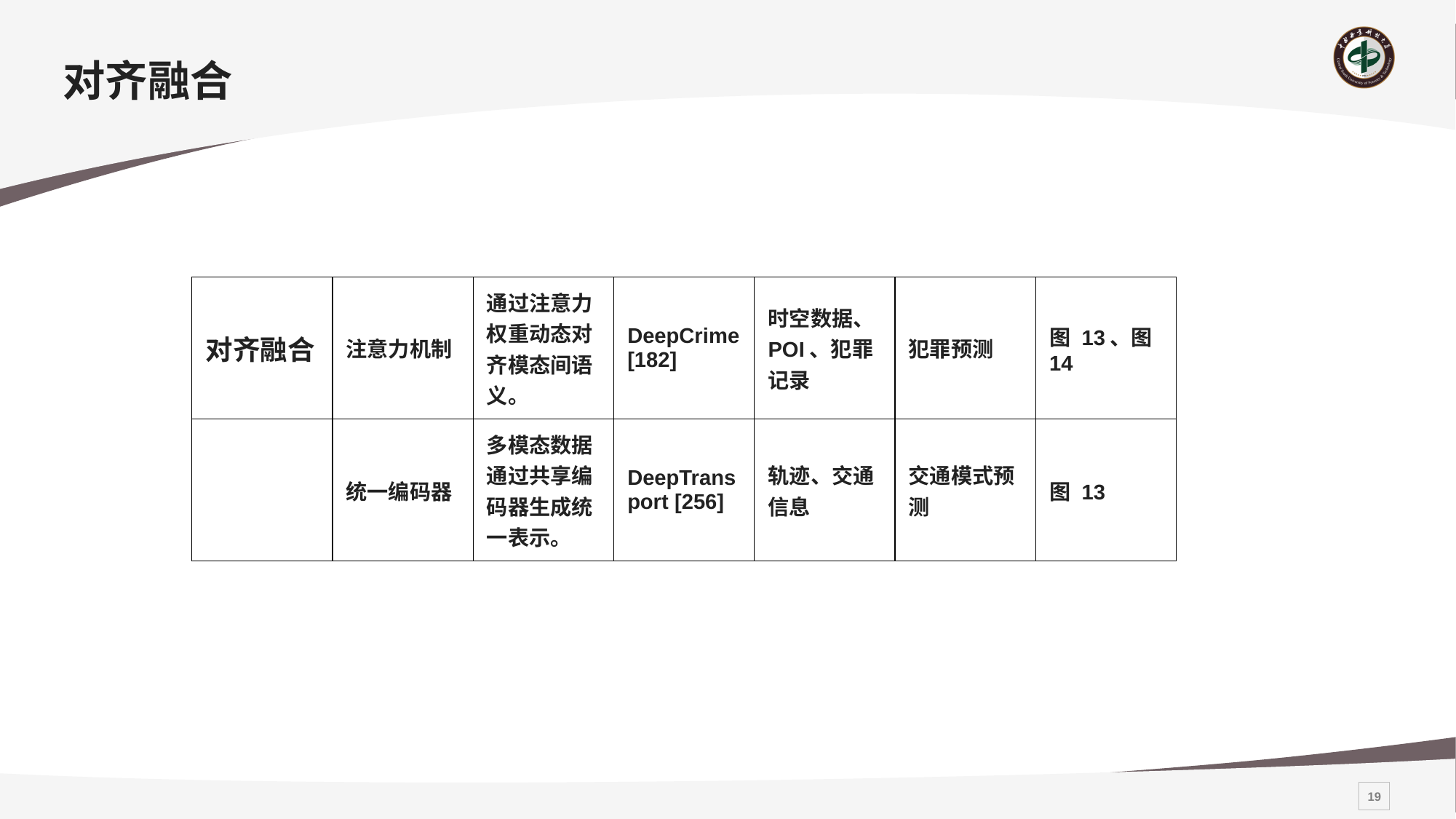

# 对齐融合
| 对齐融合 | 注意力机制 | 通过注意力权重动态对齐模态间语义。 | DeepCrime [182] | 时空数据、POI、犯罪记录 | 犯罪预测 | 图 13、图 14 |
| --- | --- | --- | --- | --- | --- | --- |
|  | 统一编码器 | 多模态数据通过共享编码器生成统一表示。 | DeepTransport [256] | 轨迹、交通信息 | 交通模式预测 | 图 13 |